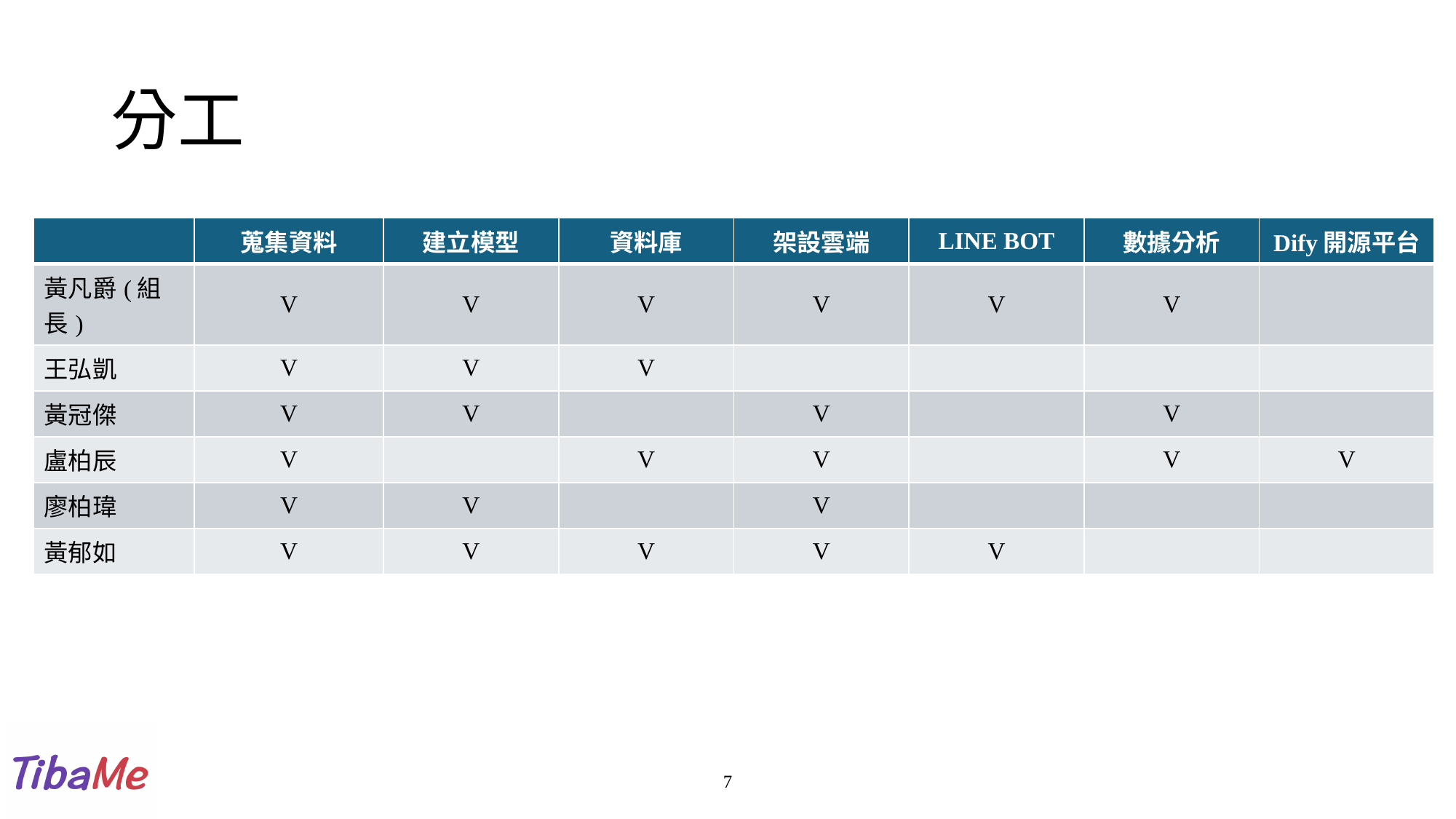

# 分工
|  | 蒐集資料 | 建立模型 | 資料庫 | 架設雲端 | LINE BOT | 數據分析 | Dify開源平台 |
| --- | --- | --- | --- | --- | --- | --- | --- |
| 黃凡爵(組長) | V | V | V | V | V | V |  |
| 王弘凱 | V | V | V |  |  |  |  |
| 黃冠傑 | V | V |  | V |  | V |  |
| 盧柏辰 | V |  | V | V |  | V | V |
| 廖柏瑋 | V | V |  | V |  |  |  |
| 黃郁如 | V | V | V | V | V |  |  |
7